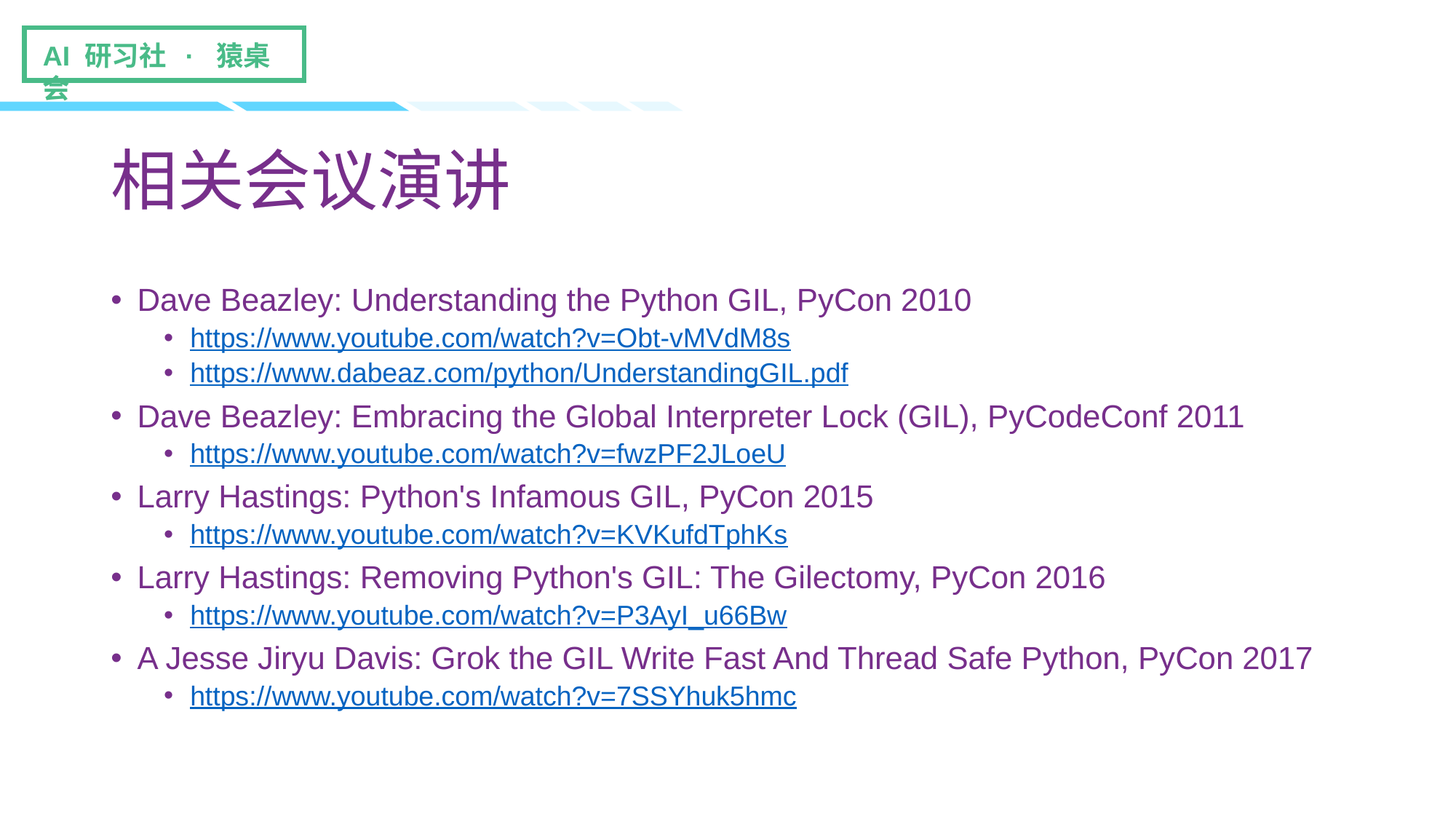

# 相关会议演讲
Dave Beazley: Understanding the Python GIL, PyCon 2010
https://www.youtube.com/watch?v=Obt-vMVdM8s
https://www.dabeaz.com/python/UnderstandingGIL.pdf
Dave Beazley: Embracing the Global Interpreter Lock (GIL), PyCodeConf 2011
https://www.youtube.com/watch?v=fwzPF2JLoeU
Larry Hastings: Python's Infamous GIL, PyCon 2015
https://www.youtube.com/watch?v=KVKufdTphKs
Larry Hastings: Removing Python's GIL: The Gilectomy, PyCon 2016
https://www.youtube.com/watch?v=P3AyI_u66Bw
A Jesse Jiryu Davis: Grok the GIL Write Fast And Thread Safe Python, PyCon 2017
https://www.youtube.com/watch?v=7SSYhuk5hmc